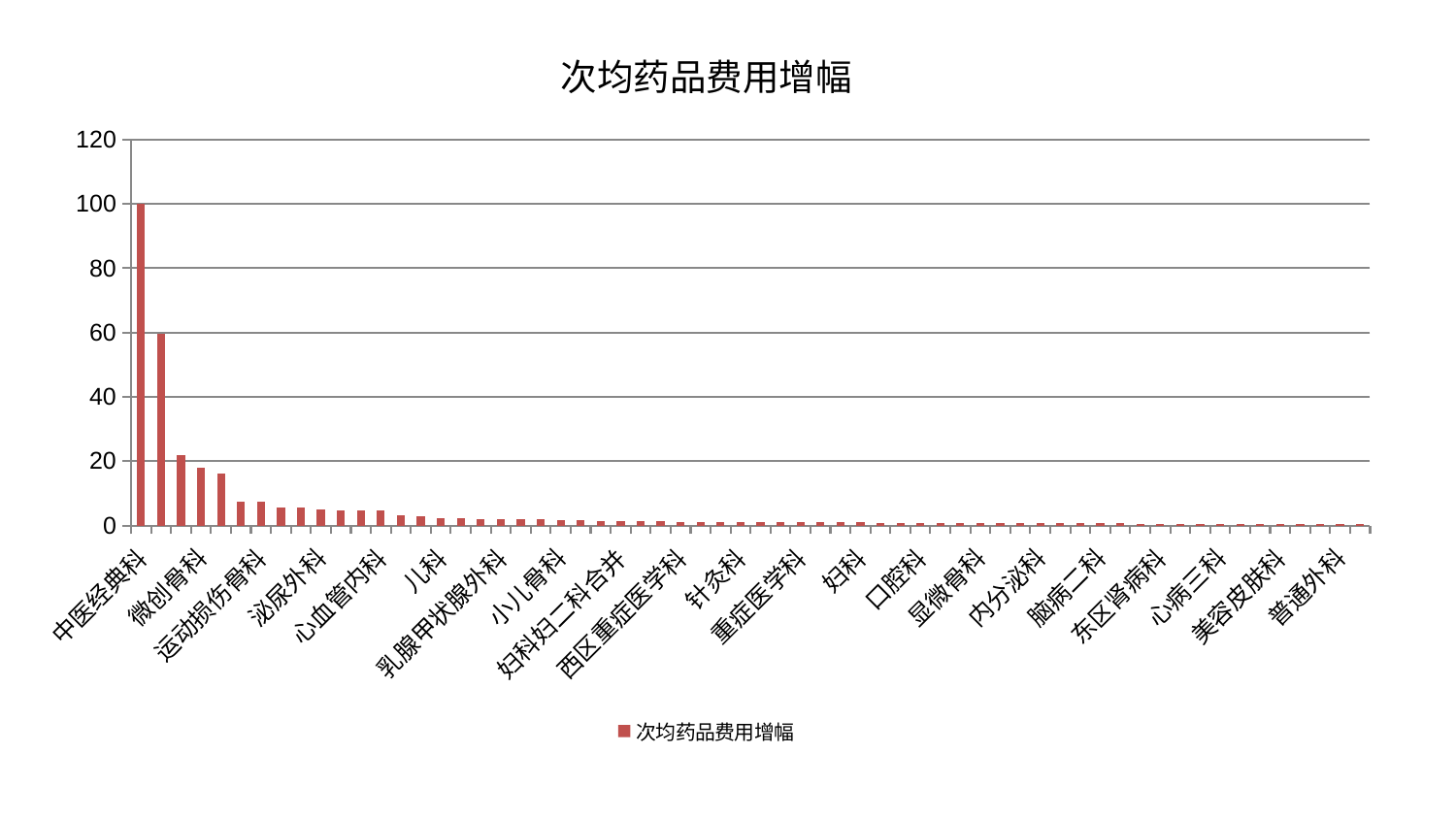

### Chart: 次均药品费用增幅

| Category | 次均药品费用增幅 |
|---|---|
| 中医经典科 | 100.0 |
| 产科 | 59.70206895626629 |
| 心病四科 | 21.7901110613053 |
| 微创骨科 | 18.08551720893505 |
| 推拿科 | 16.109419815551274 |
| 创伤骨科 | 7.467058985334885 |
| 运动损伤骨科 | 7.308236764402808 |
| 肾病科 | 5.590852855336588 |
| 身心医学科 | 5.514156014851583 |
| 泌尿外科 | 4.95784785741201 |
| 血液科 | 4.742788900534179 |
| 肛肠科 | 4.633298621071544 |
| 心血管内科 | 4.591500701897318 |
| 综合内科 | 3.0767581449673154 |
| 周围血管科 | 2.858347220866044 |
| 儿科 | 2.3614141436693084 |
| 脾胃科消化科合并 | 2.3323622345090027 |
| 风湿病科 | 2.017536699147657 |
| 乳腺甲状腺外科 | 1.9501467713150762 |
| 皮肤科 | 1.8899473394893629 |
| 眼科 | 1.8377802990549148 |
| 小儿骨科 | 1.710933966015347 |
| 肝病科 | 1.592681536634759 |
| 治未病中心 | 1.4420399406189164 |
| 妇科妇二科合并 | 1.3177485089918535 |
| 老年医学科 | 1.3130727717754758 |
| 脾胃病科 | 1.2482418696165118 |
| 西区重症医学科 | 1.1738807949606063 |
| 医院 | 1.1240175051426962 |
| 胸外科 | 1.0676396119383844 |
| 针灸科 | 1.0526626751318229 |
| 骨科 | 1.0238618888087008 |
| 康复科 | 1.0206498286869883 |
| 重症医学科 | 1.0181148166761398 |
| 心病一科 | 0.997445655580989 |
| 中医外治中心 | 0.980802599224236 |
| 妇科 | 0.9618716748503017 |
| 小儿推拿科 | 0.8821773739275821 |
| 脑病一科 | 0.7977476738647097 |
| 口腔科 | 0.780861804601973 |
| 妇二科 | 0.7521666896923189 |
| 关节骨科 | 0.7512017670883682 |
| 显微骨科 | 0.7230557040997233 |
| 呼吸内科 | 0.6972626647577014 |
| 心病二科 | 0.6745397337080289 |
| 内分泌科 | 0.6742375827039775 |
| 神经内科 | 0.6565246614135144 |
| 脑病三科 | 0.6428498389217369 |
| 脑病二科 | 0.6421342311186293 |
| 脊柱骨科 | 0.6264048116954154 |
| 东区重症医学科 | 0.5769972124030449 |
| 东区肾病科 | 0.5651374174021625 |
| 肿瘤内科 | 0.563840926351629 |
| 神经外科 | 0.5355257263293817 |
| 心病三科 | 0.5102947041073324 |
| 耳鼻喉科 | 0.5072252263561308 |
| 肝胆外科 | 0.4501271894012183 |
| 美容皮肤科 | 0.4487779067274593 |
| 男科 | 0.4483586410191187 |
| 消化内科 | 0.4436657702326036 |
| 普通外科 | 0.43145971188580917 |
| 肾脏内科 | 0.4233501085955936 |
154